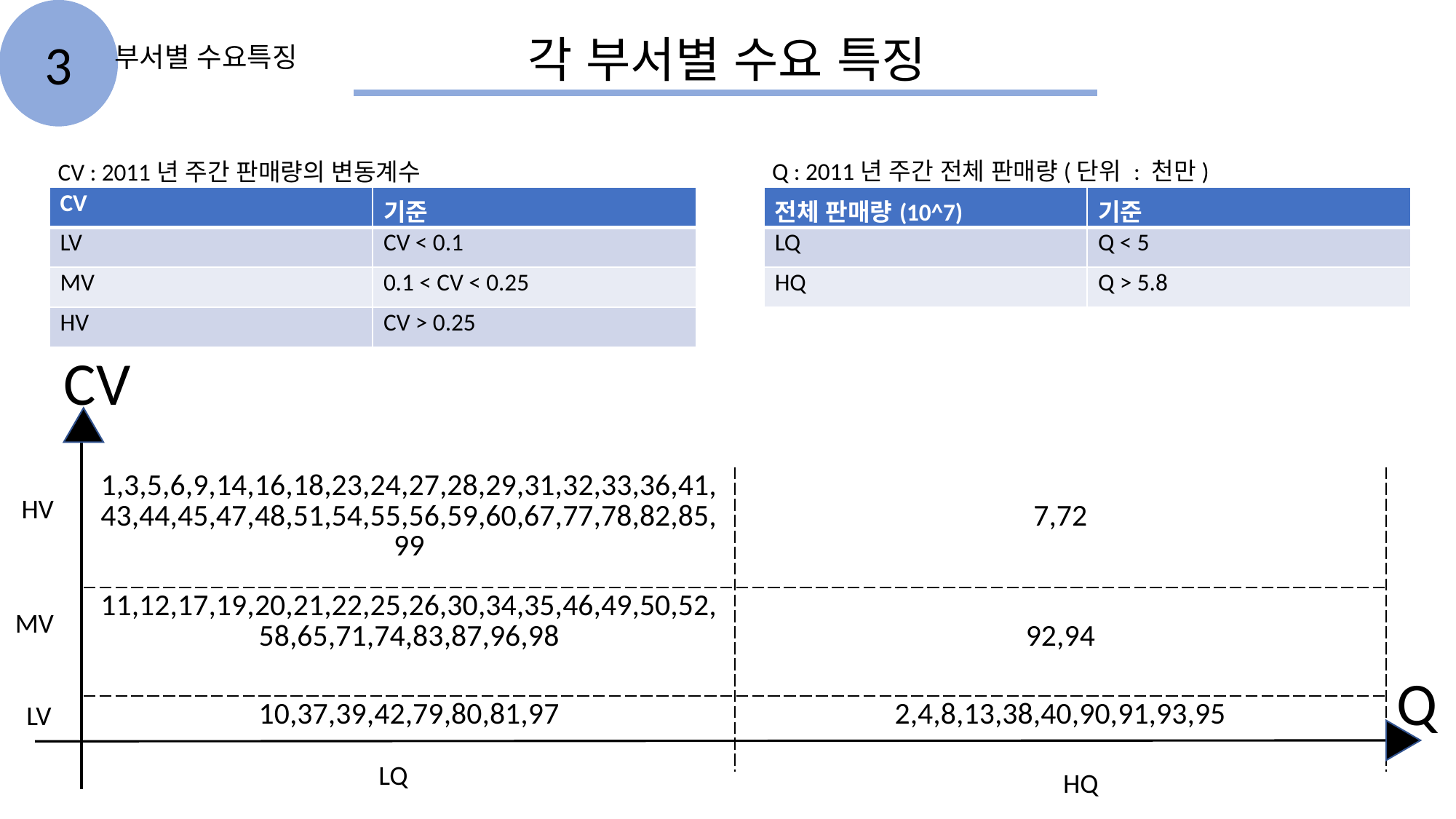

3
각 부서별 수요 특징
부서별 수요특징

Q : 2011년 주간 전체 판매량(단위 : 천만)
CV : 2011년 주간 판매량의 변동계수
| CV | 기준 |
| --- | --- |
| LV | CV < 0.1 |
| MV | 0.1 < CV < 0.25 |
| HV | CV > 0.25 |
| 전체 판매량(10^7) | 기준 |
| --- | --- |
| LQ | Q < 5 |
| HQ | Q > 5.8 |
CV

| 1,3,5,6,9,14,16,18,23,24,27,28,29,31,32,33,36,41,43,44,45,47,48,51,54,55,56,59,60,67,77,78,82,85,99 | 7,72 |
| --- | --- |
| 11,12,17,19,20,21,22,25,26,30,34,35,46,49,50,52,58,65,71,74,83,87,96,98 | 92,94 |
| 10,37,39,42,79,80,81,97 | 2,4,8,13,38,40,90,91,93,95 |
HV
MV
Q
LV

LQ
HQ